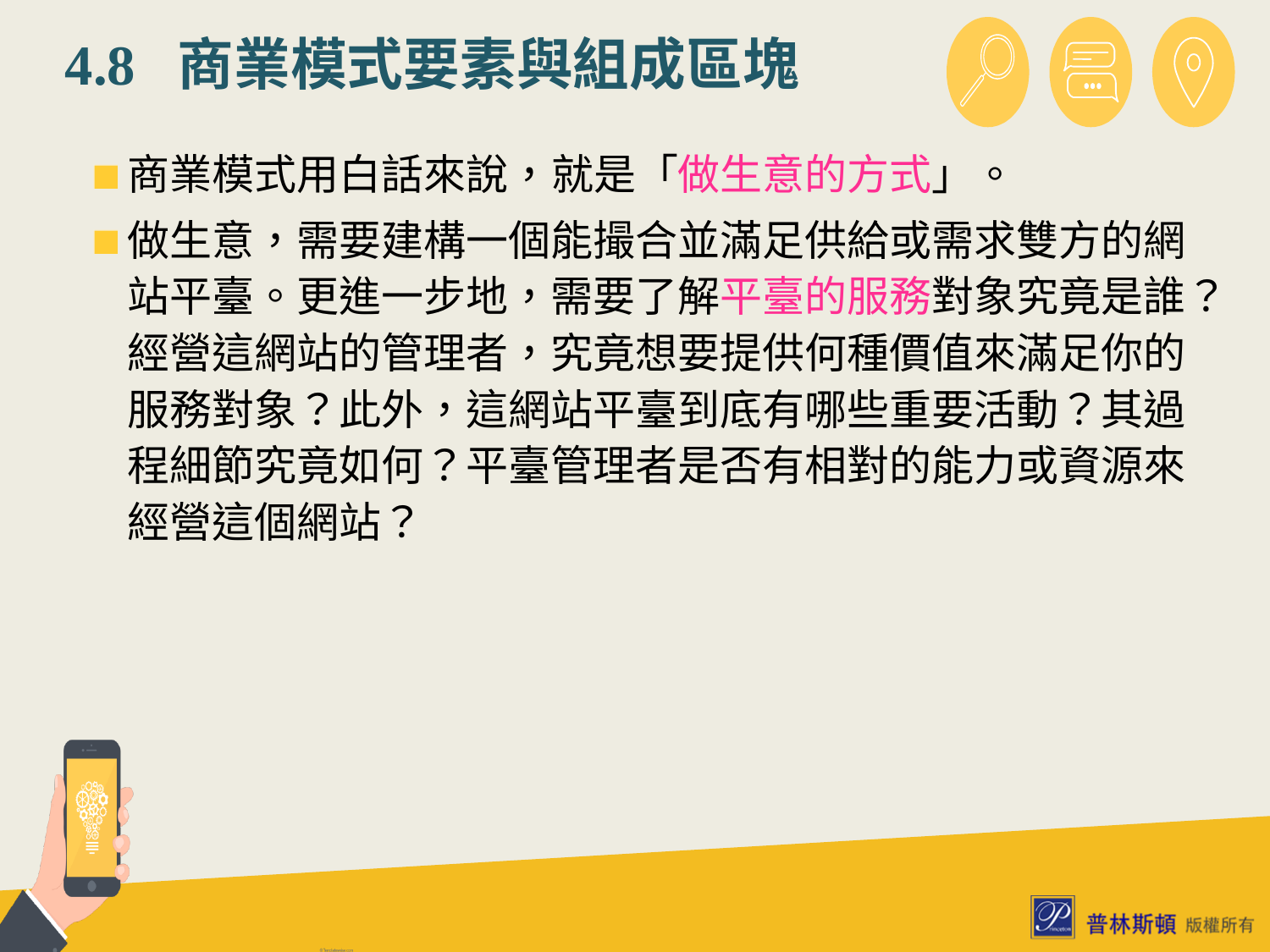

# 4.8  商業模式要素與組成區塊
商業模式用白話來說，就是「做生意的方式」。
做生意，需要建構一個能撮合並滿足供給或需求雙方的網站平臺。更進一步地，需要了解平臺的服務對象究竟是誰？經營這網站的管理者，究竟想要提供何種價值來滿足你的服務對象？此外，這網站平臺到底有哪些重要活動？其過程細節究竟如何？平臺管理者是否有相對的能力或資源來經營這個網站？